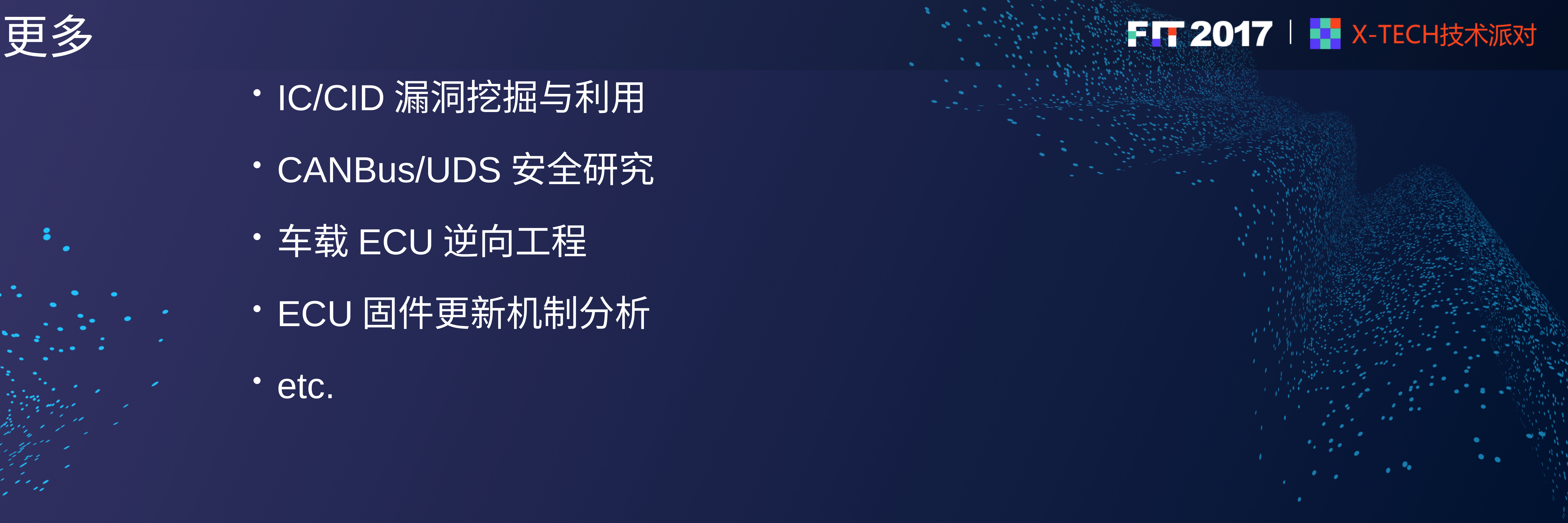

# 更多
IC/CID漏洞挖掘与利用
CANBus/UDS安全研究
车载ECU逆向工程
ECU固件更新机制分析
etc.